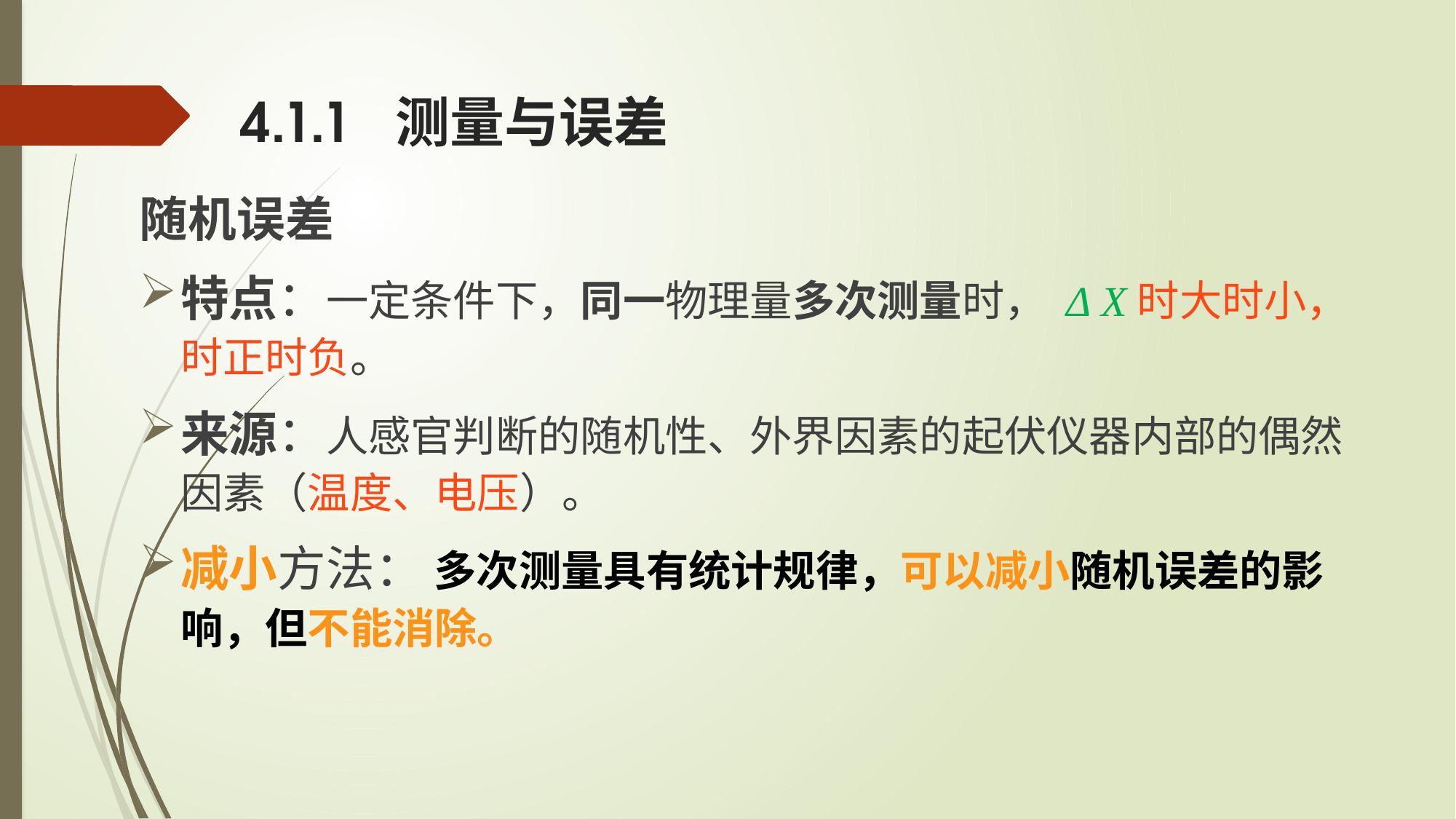

4.1.1  测量与误差
随机误差
特点：一定条件下，同一物理量多次测量时， Δ X时大时小，时正时负。
来源：人感官判断的随机性、外界因素的起伏仪器内部的偶然因素（温度、电压）。
减小方法： 多次测量具有统计规律，可以减小随机误差的影响，但不能消除。